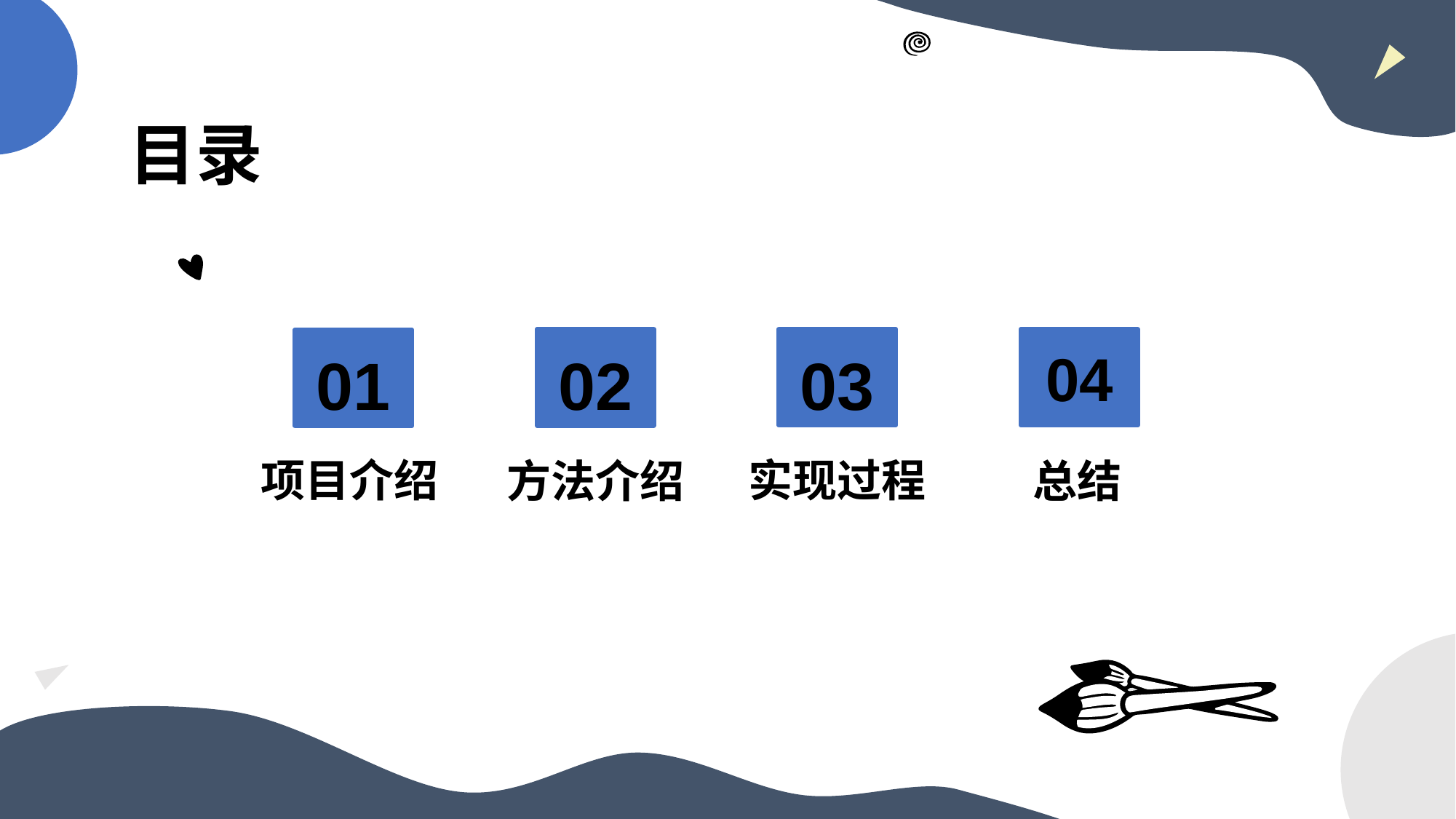

# 目录

03
04
02
01
项目介绍
实现过程
方法介绍
总结